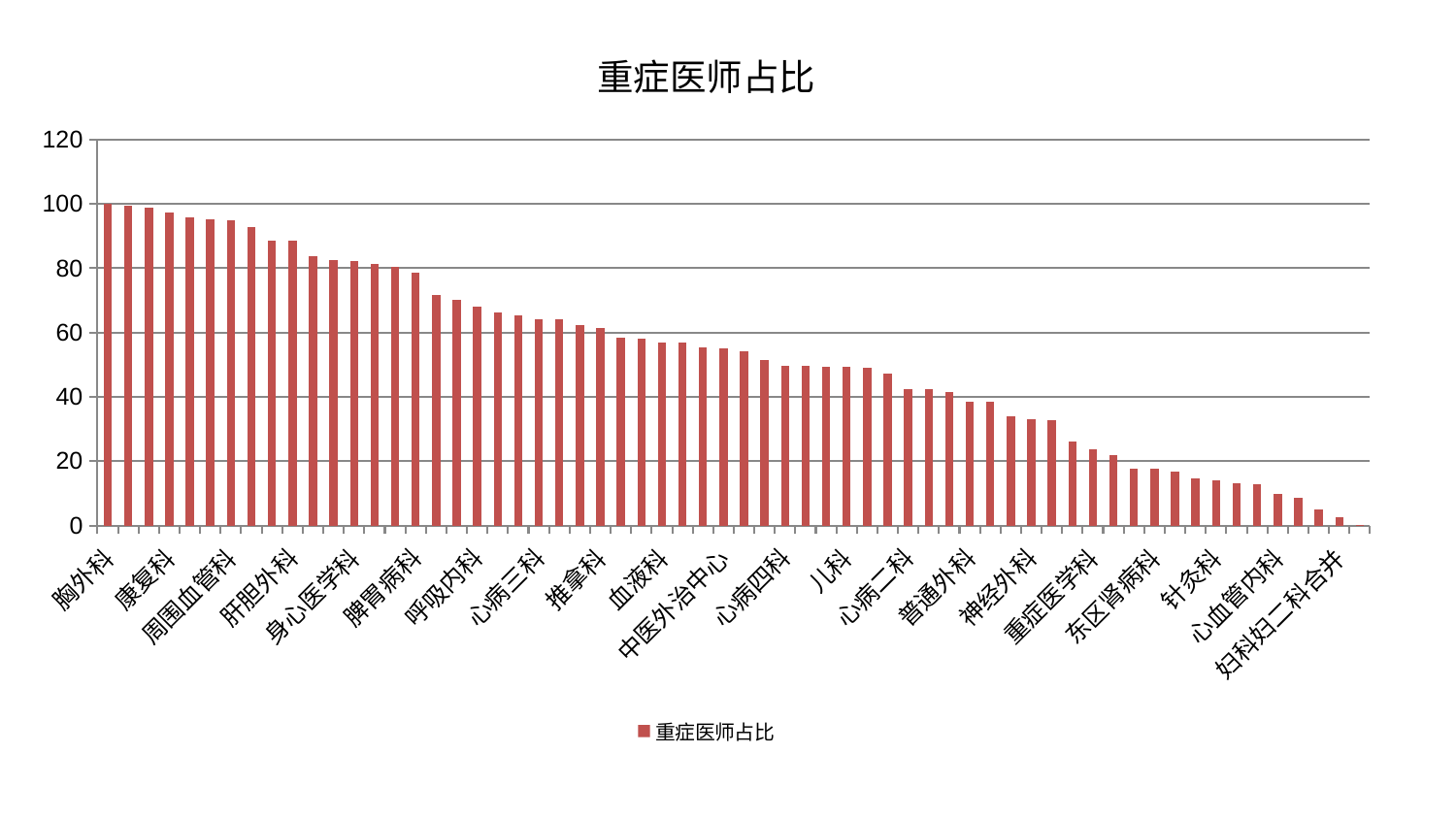

### Chart: 重症医师占比

| Category | 重症医师占比 |
|---|---|
| 胸外科 | 100.0 |
| 小儿推拿科 | 99.329409505388 |
| 美容皮肤科 | 98.95230597999918 |
| 康复科 | 97.21535733702657 |
| 肛肠科 | 95.89139308791324 |
| 小儿骨科 | 95.35742519615452 |
| 周围血管科 | 94.76799162586254 |
| 脑病一科 | 92.83431650825509 |
| 眼科 | 88.60067186104969 |
| 肝胆外科 | 88.51478684503651 |
| 泌尿外科 | 83.89034047074644 |
| 创伤骨科 | 82.68498149188994 |
| 身心医学科 | 82.09957011166885 |
| 肾病科 | 81.32417485492785 |
| 综合内科 | 80.31713310075132 |
| 脾胃病科 | 78.52759051508106 |
| 微创骨科 | 71.7327937462876 |
| 心病一科 | 70.17062459426172 |
| 呼吸内科 | 67.95415609778186 |
| 耳鼻喉科 | 66.29613368788264 |
| 肝病科 | 65.20576203109059 |
| 心病三科 | 64.10111055275316 |
| 骨科 | 64.02246902002074 |
| 中医经典科 | 62.45855535637616 |
| 推拿科 | 61.34389735307083 |
| 风湿病科 | 58.48248032496882 |
| 医院 | 58.126011551742074 |
| 血液科 | 56.88790396721377 |
| 显微骨科 | 56.764656921112916 |
| 关节骨科 | 55.45378775304002 |
| 中医外治中心 | 55.20078853429943 |
| 妇二科 | 54.14450048319009 |
| 产科 | 51.51754371516983 |
| 心病四科 | 49.721312433028686 |
| 治未病中心 | 49.685442961657394 |
| 东区重症医学科 | 49.3122497107091 |
| 儿科 | 49.28648295459161 |
| 脑病三科 | 49.082301970506265 |
| 脑病二科 | 47.20465705241729 |
| 心病二科 | 42.519734451735125 |
| 男科 | 42.38148865399172 |
| 妇科 | 41.393077258631116 |
| 普通外科 | 38.49093222204604 |
| 运动损伤骨科 | 38.451392502049295 |
| 神经内科 | 33.86692891465626 |
| 神经外科 | 33.1161883629481 |
| 脾胃科消化科合并 | 32.7755029957714 |
| 皮肤科 | 26.05763215021027 |
| 重症医学科 | 23.636808097607524 |
| 消化内科 | 21.901306009541855 |
| 肿瘤内科 | 17.752372141309362 |
| 东区肾病科 | 17.54302906796053 |
| 老年医学科 | 16.814754035397335 |
| 内分泌科 | 14.646486465259493 |
| 针灸科 | 13.890257152292763 |
| 西区重症医学科 | 13.041035559651776 |
| 口腔科 | 12.792229925983106 |
| 心血管内科 | 9.8222759367822 |
| 肾脏内科 | 8.572533757998775 |
| 脊柱骨科 | 4.945653827544351 |
| 妇科妇二科合并 | 2.7215737136524725 |
| 乳腺甲状腺外科 | 0.26098832709520664 |
108